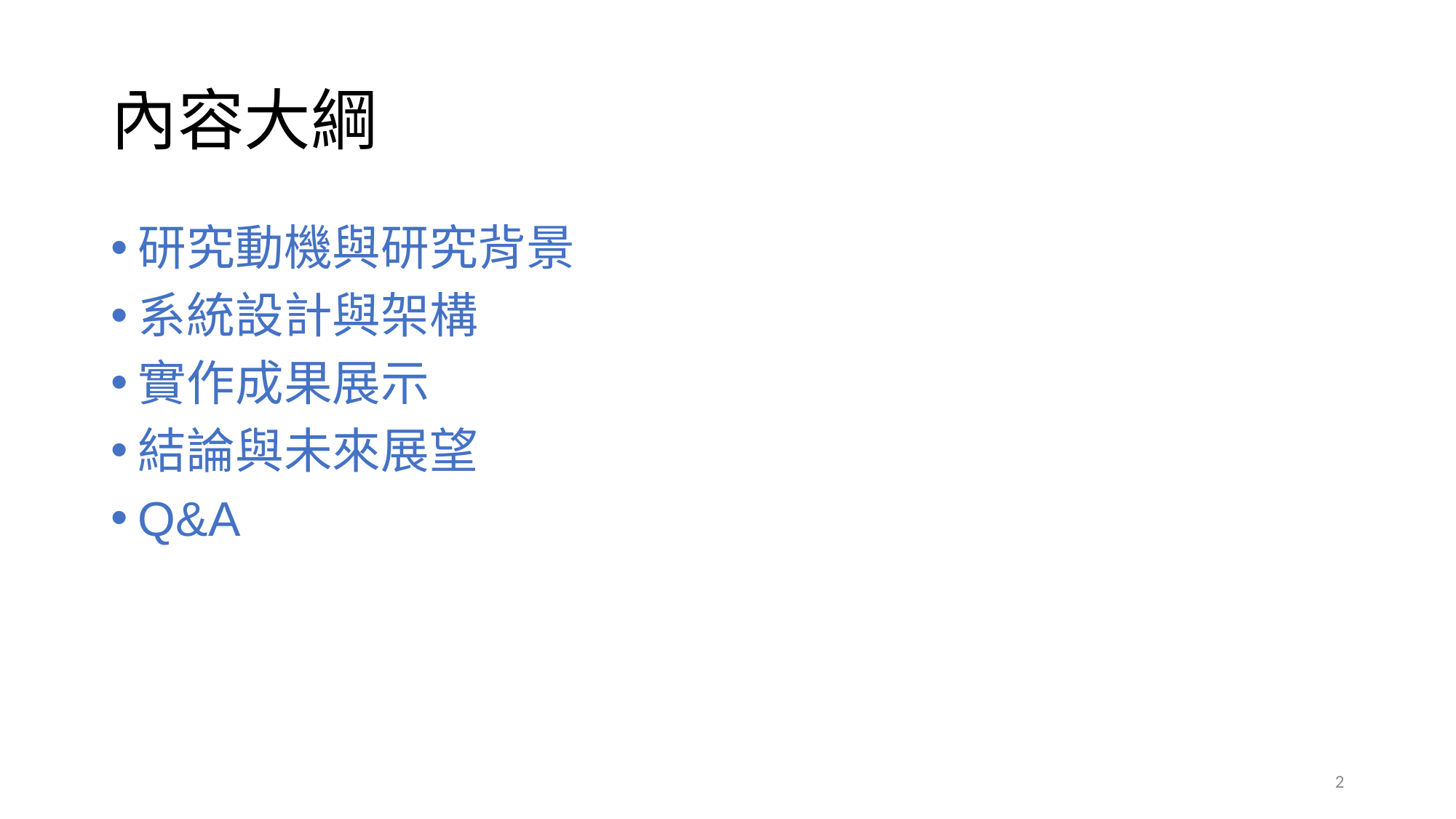

# 內容大綱
研究動機與研究背景
系統設計與架構
實作成果展示
結論與未來展望
Q&A
2